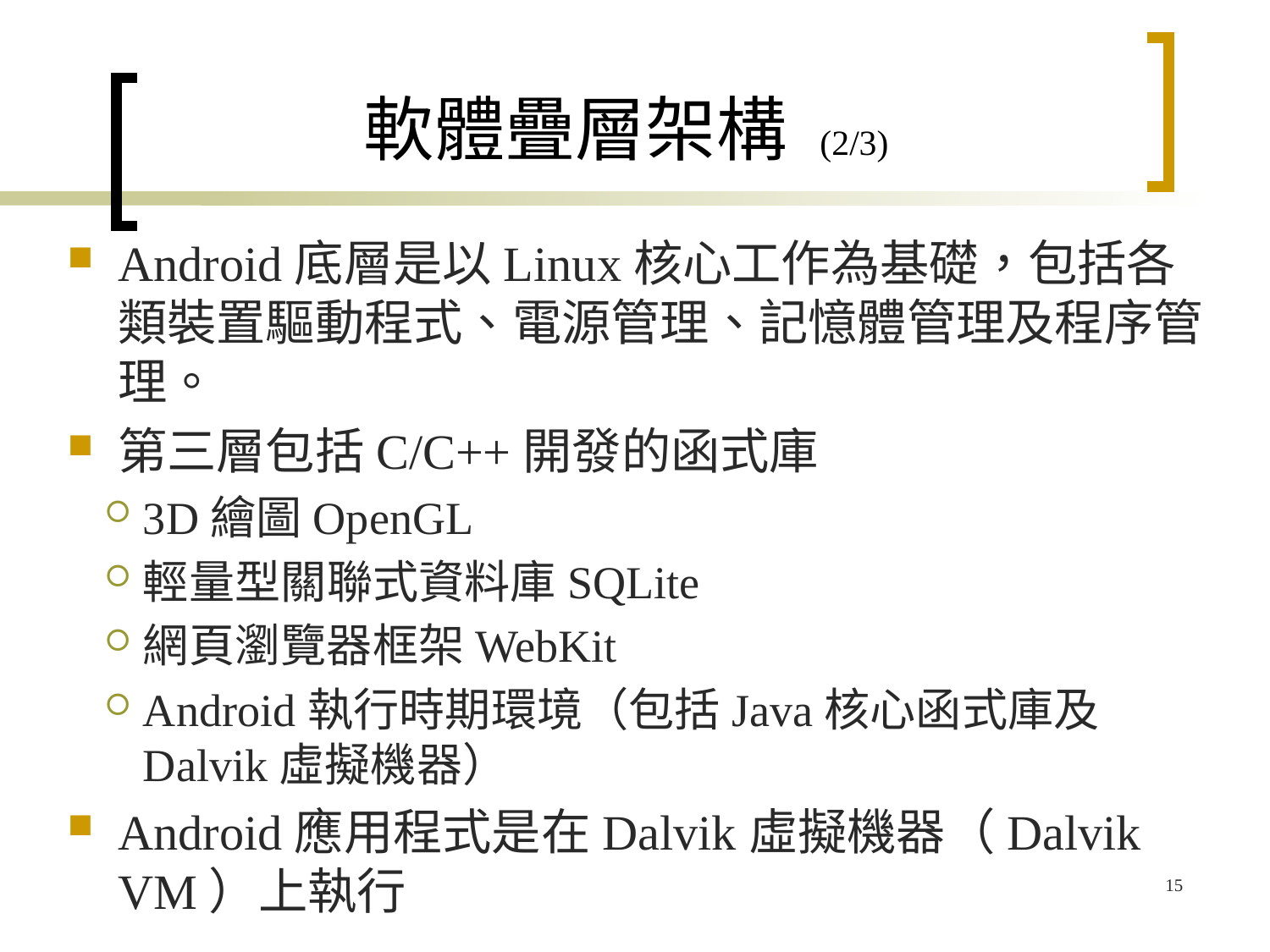

# 軟體疊層架構 (2/3)
Android底層是以Linux核心工作為基礎，包括各類裝置驅動程式、電源管理、記憶體管理及程序管理。
第三層包括C/C++開發的函式庫
3D繪圖OpenGL
輕量型關聯式資料庫SQLite
網頁瀏覽器框架WebKit
Android執行時期環境（包括Java核心函式庫及Dalvik虛擬機器）
Android應用程式是在Dalvik虛擬機器（Dalvik VM）上執行
15